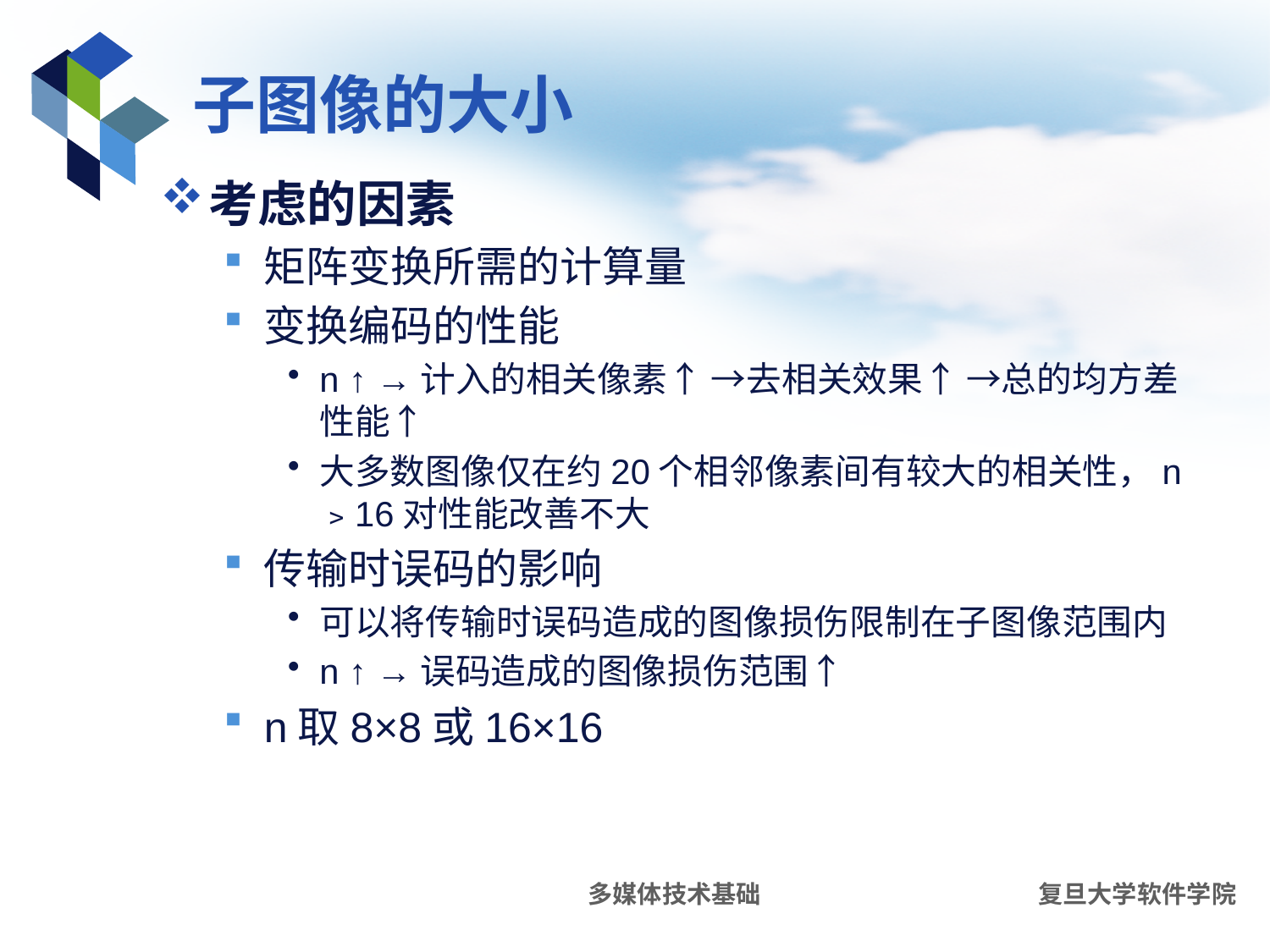

# 子图像的大小
考虑的因素
矩阵变换所需的计算量
变换编码的性能
n ↑ →计入的相关像素↑ →去相关效果↑ →总的均方差性能↑
大多数图像仅在约20个相邻像素间有较大的相关性，n﹥16对性能改善不大
传输时误码的影响
可以将传输时误码造成的图像损伤限制在子图像范围内
n ↑ →误码造成的图像损伤范围↑
n取8×8或16×16

多媒体技术基础